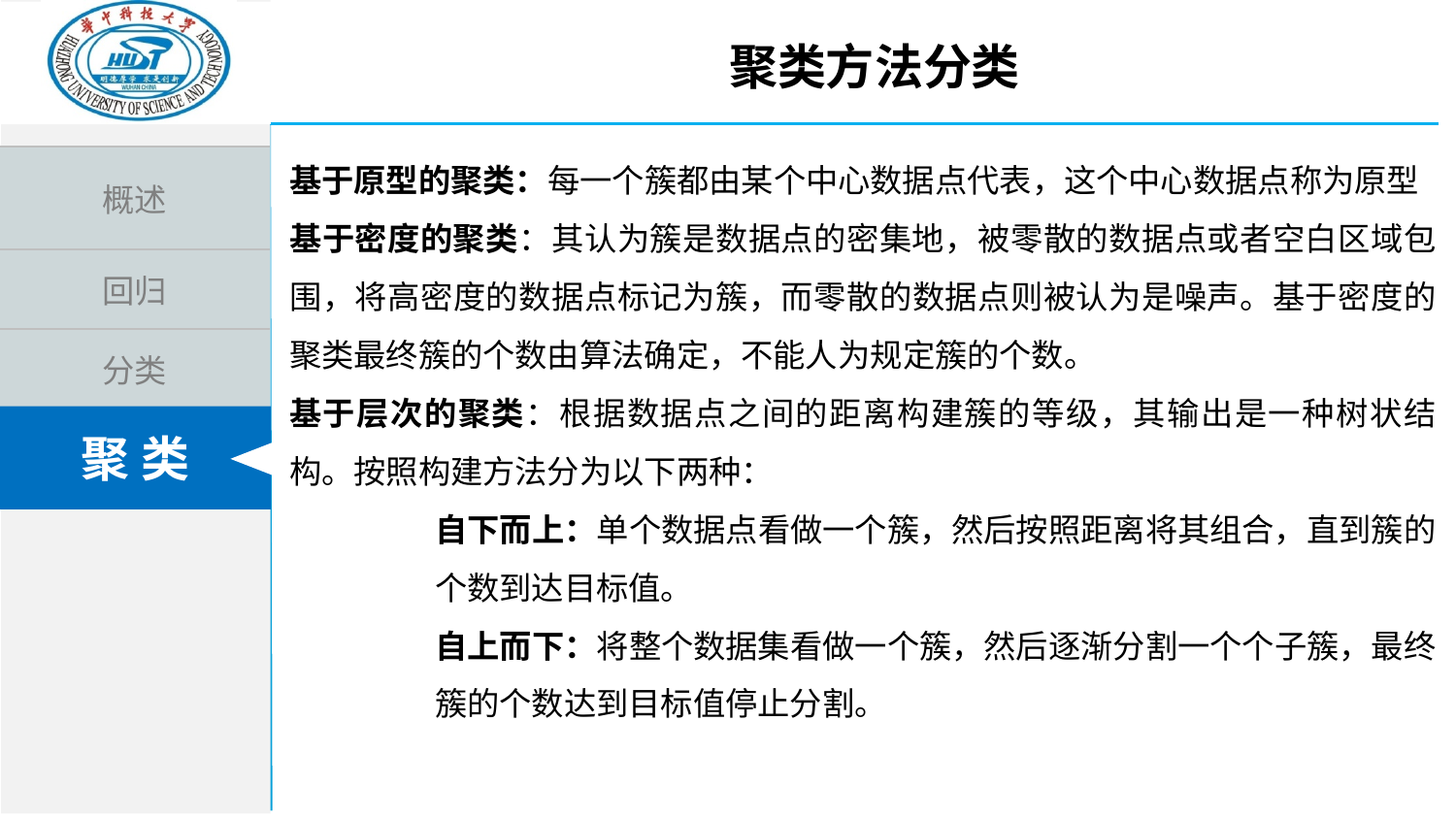

聚类方法分类

基于原型的聚类：每一个簇都由某个中心数据点代表，这个中心数据点称为原型
基于密度的聚类：其认为簇是数据点的密集地，被零散的数据点或者空白区域包围，将高密度的数据点标记为簇，而零散的数据点则被认为是噪声。基于密度的聚类最终簇的个数由算法确定，不能人为规定簇的个数。
基于层次的聚类：根据数据点之间的距离构建簇的等级，其输出是一种树状结构。按照构建方法分为以下两种：
自下而上：单个数据点看做一个簇，然后按照距离将其组合，直到簇的个数到达目标值。
自上而下：将整个数据集看做一个簇，然后逐渐分割一个个子簇，最终簇的个数达到目标值停止分割。